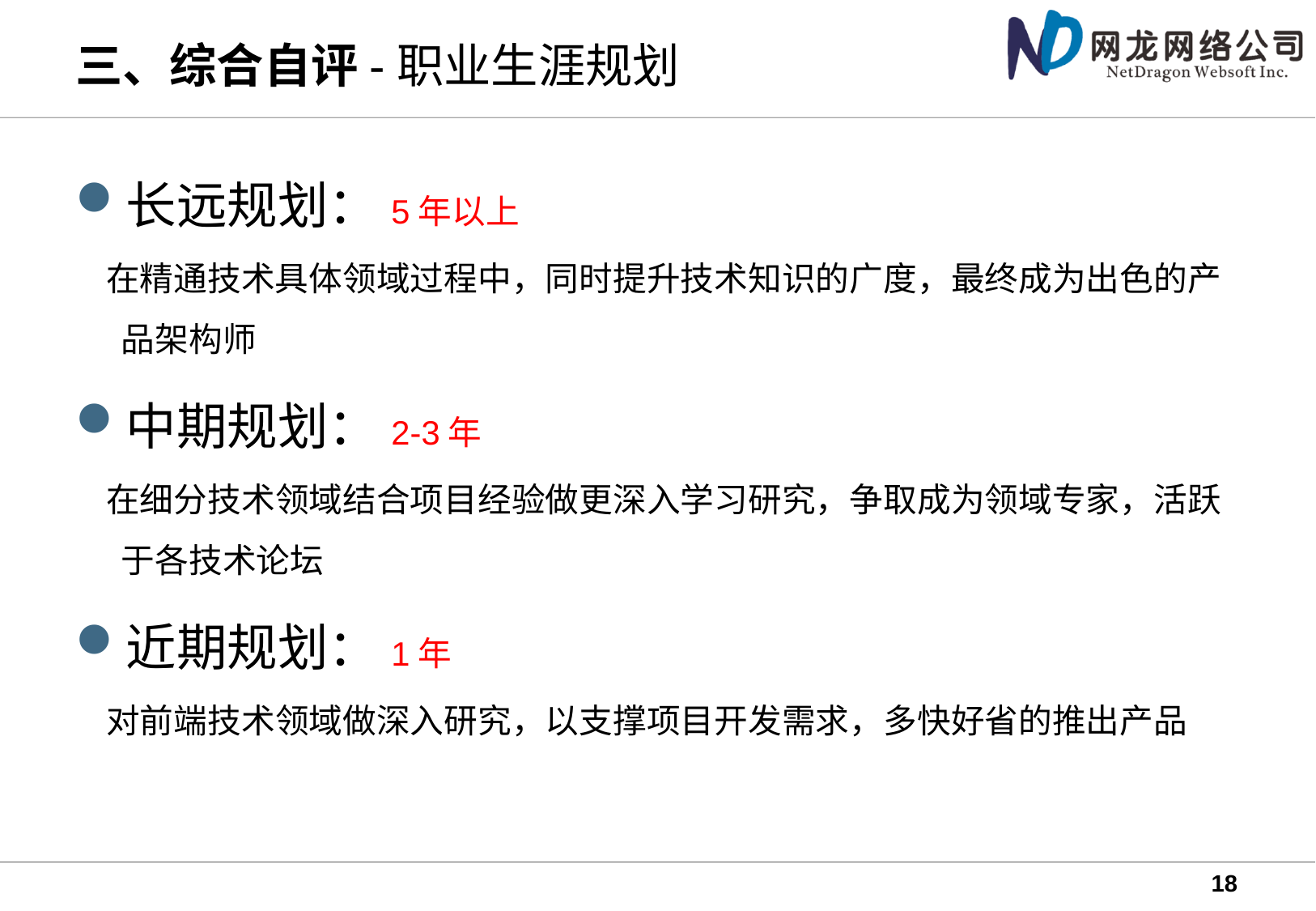

三、综合自评-职业生涯规划
长远规划：5年以上
   在精通技术具体领域过程中，同时提升技术知识的广度，最终成为出色的产品架构师
中期规划：2-3年
   在细分技术领域结合项目经验做更深入学习研究，争取成为领域专家，活跃于各技术论坛
近期规划：1年
   对前端技术领域做深入研究，以支撑项目开发需求，多快好省的推出产品

18